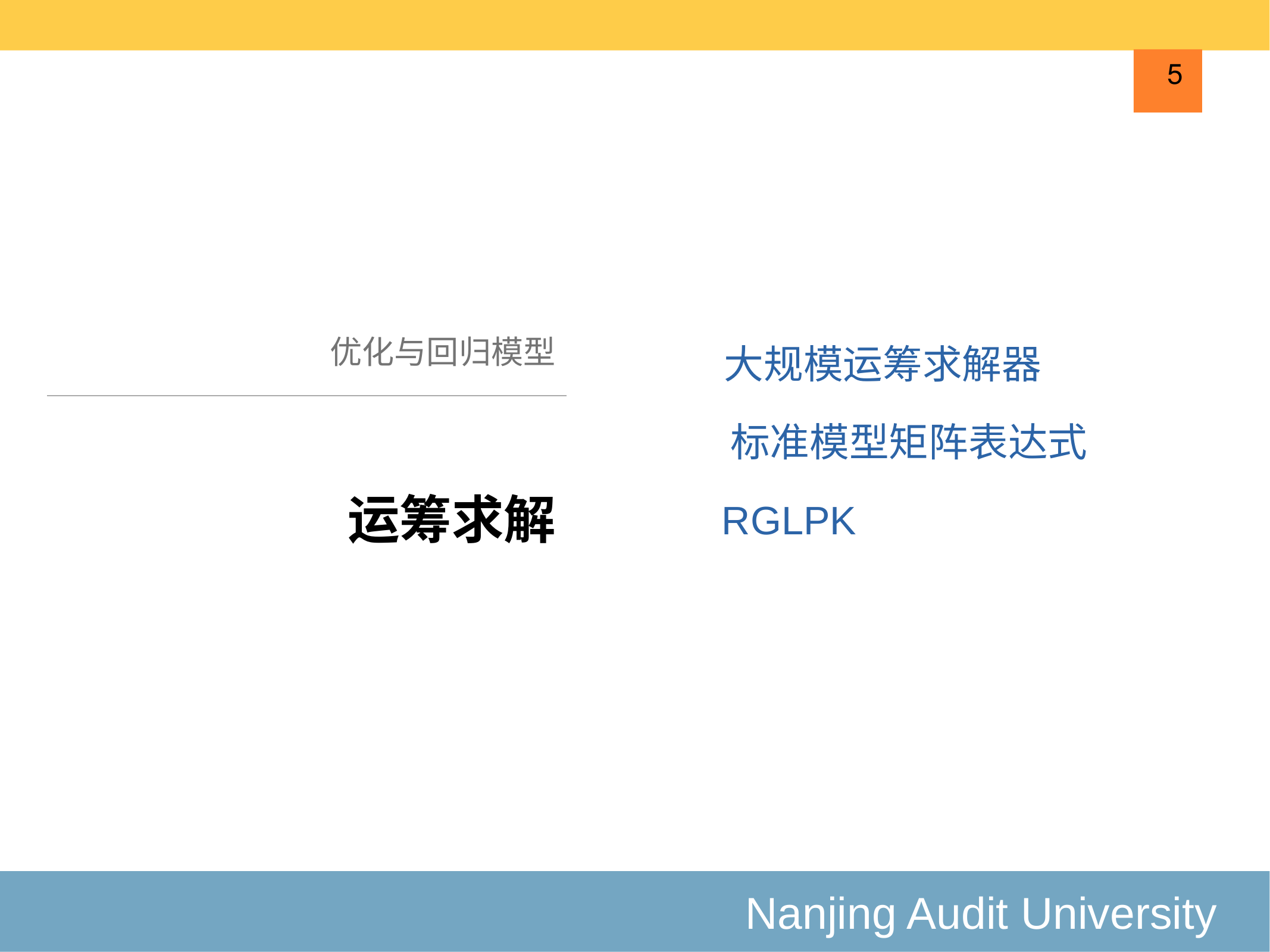

5
优化与回归模型
大规模运筹求解器
标准模型矩阵表达式
# 运筹求解
RGLPK